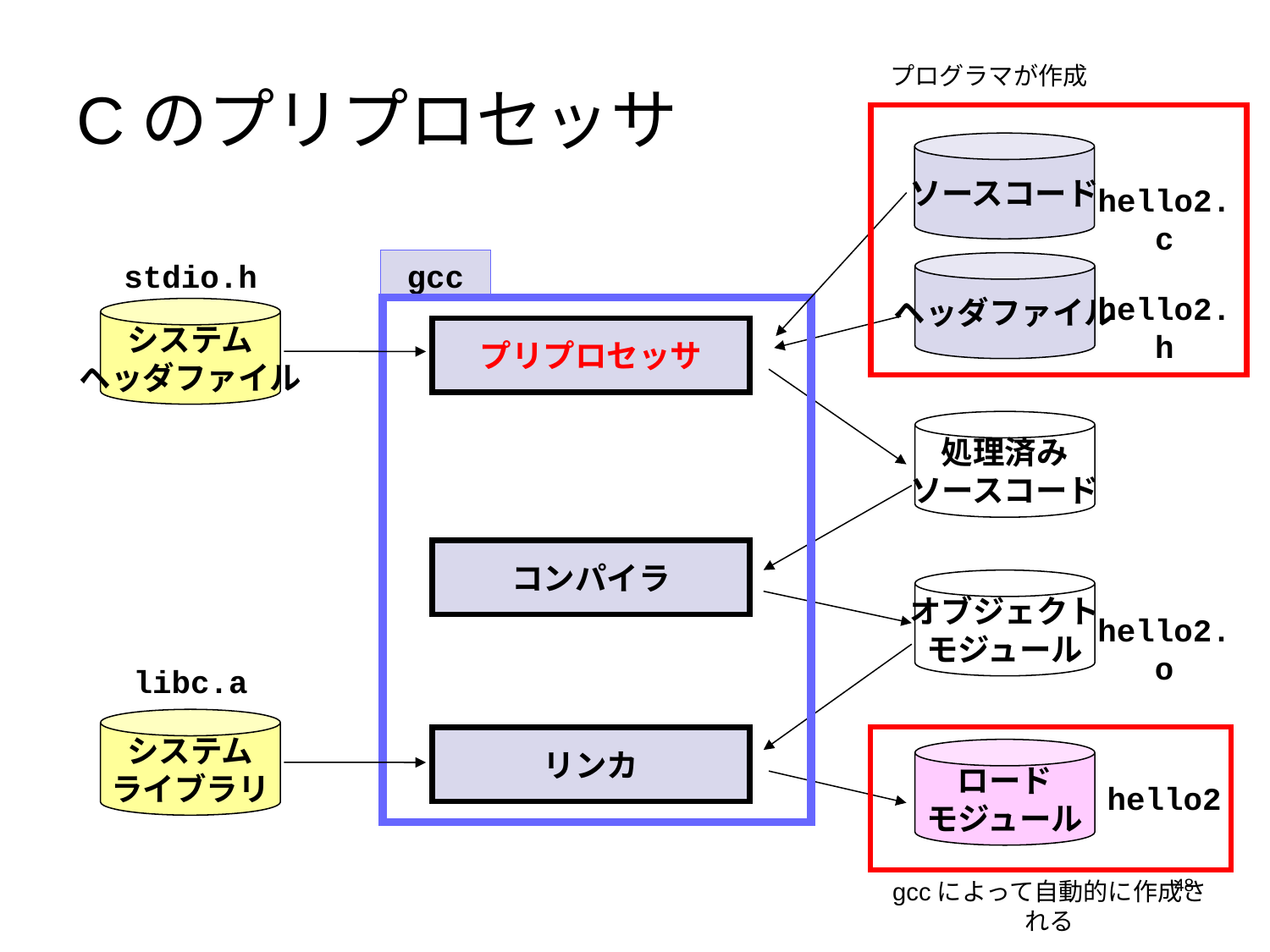

# Cのプリプロセッサ
プログラマが作成

ソースコード
hello2.c

gcc
stdio.h
ヘッダファイル
hello2.h

システム
ヘッダファイル

プリプロセッサ

処理済み
ソースコード

コンパイラ
オブジェクト
モジュール

hello2.o

libc.a
システム
ライブラリ

リンカ
ロード
モジュール

hello2
48
gccによって自動的に作成される